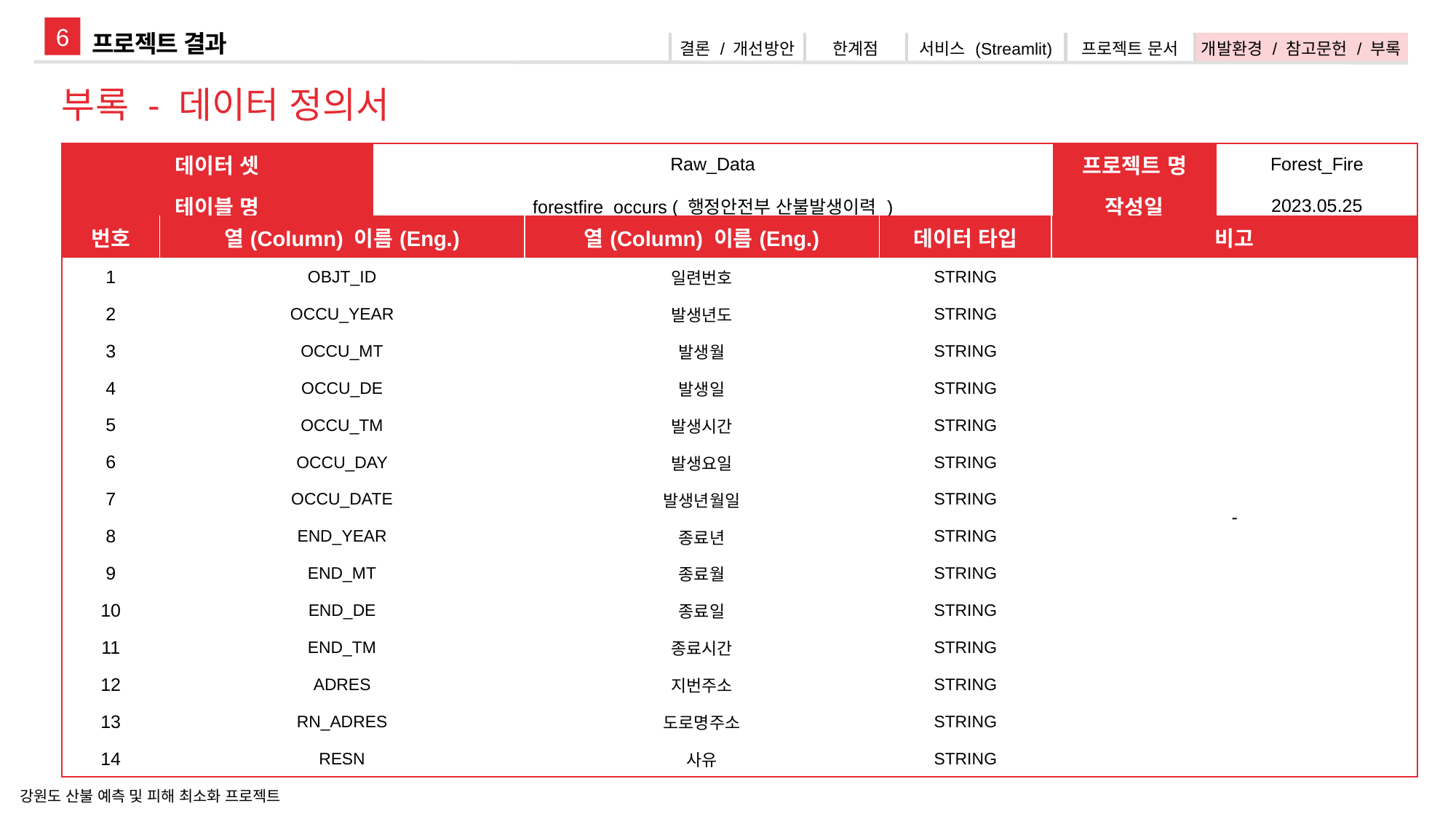

6
프로젝트 결과
| 결론 / 개선방안 | 한계점 | 서비스 (Streamlit) | 프로젝트 문서 | 개발환경 / 참고문헌 / 부록 |
| --- | --- | --- | --- | --- |
부록 - 데이터 정의서
| 데이터 셋 | Raw\_Data | 프로젝트 명 | Forest\_Fire |
| --- | --- | --- | --- |
| 테이블 명 | forestfire\_occurs ( 행정안전부 산불발생이력 ) | 작성일 | 2023.05.25 |
| 번호 | 열(Column) 이름(Eng.) | 열(Column) 이름(Eng.) | 데이터 타입 | 비고 |
| --- | --- | --- | --- | --- |
| 1 | OBJT\_ID | 일련번호 | STRING | - |
| 2 | OCCU\_YEAR | 발생년도 | STRING |  |
| 3 | OCCU\_MT | 발생월 | STRING |  |
| 4 | OCCU\_DE | 발생일 | STRING |  |
| 5 | OCCU\_TM | 발생시간 | STRING |  |
| 6 | OCCU\_DAY | 발생요일 | STRING |  |
| 7 | OCCU\_DATE | 발생년월일 | STRING |  |
| 8 | END\_YEAR | 종료년 | STRING |  |
| 9 | END\_MT | 종료월 | STRING |  |
| 10 | END\_DE | 종료일 | STRING |  |
| 11 | END\_TM | 종료시간 | STRING |  |
| 12 | ADRES | 지번주소 | STRING |  |
| 13 | RN\_ADRES | 도로명주소 | STRING |  |
| 14 | RESN | 사유 | STRING |  |
강원도 산불 예측 및 피해 최소화 프로젝트